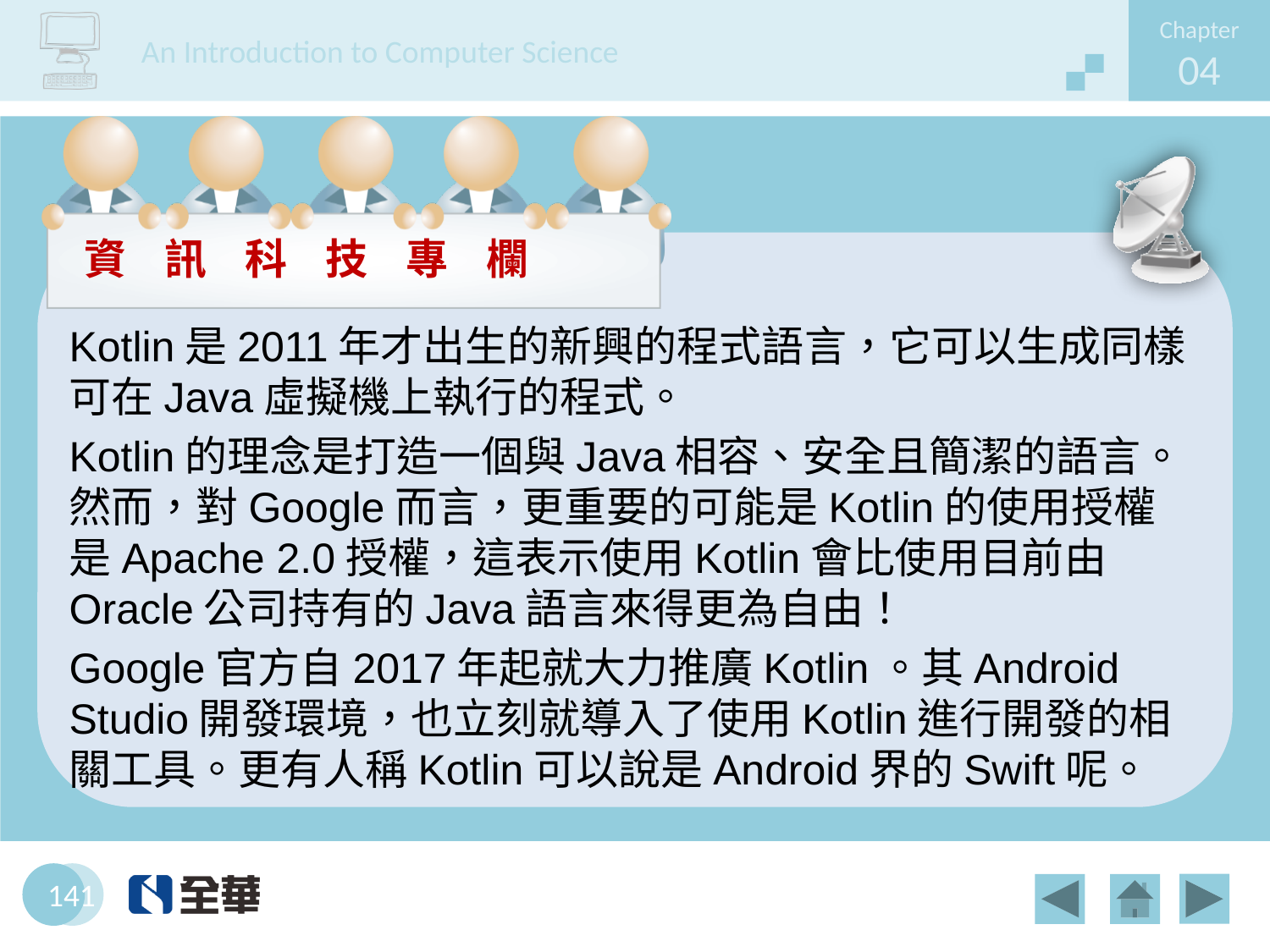

Kotlin是2011年才出生的新興的程式語言，它可以生成同樣可在Java虛擬機上執行的程式。
Kotlin的理念是打造一個與Java相容、安全且簡潔的語言。然而，對Google而言，更重要的可能是Kotlin的使用授權是Apache 2.0授權，這表示使用Kotlin會比使用目前由Oracle公司持有的Java語言來得更為自由！
Google官方自2017年起就大力推廣Kotlin。其Android Studio開發環境，也立刻就導入了使用Kotlin進行開發的相關工具。更有人稱Kotlin可以說是Android界的Swift呢。